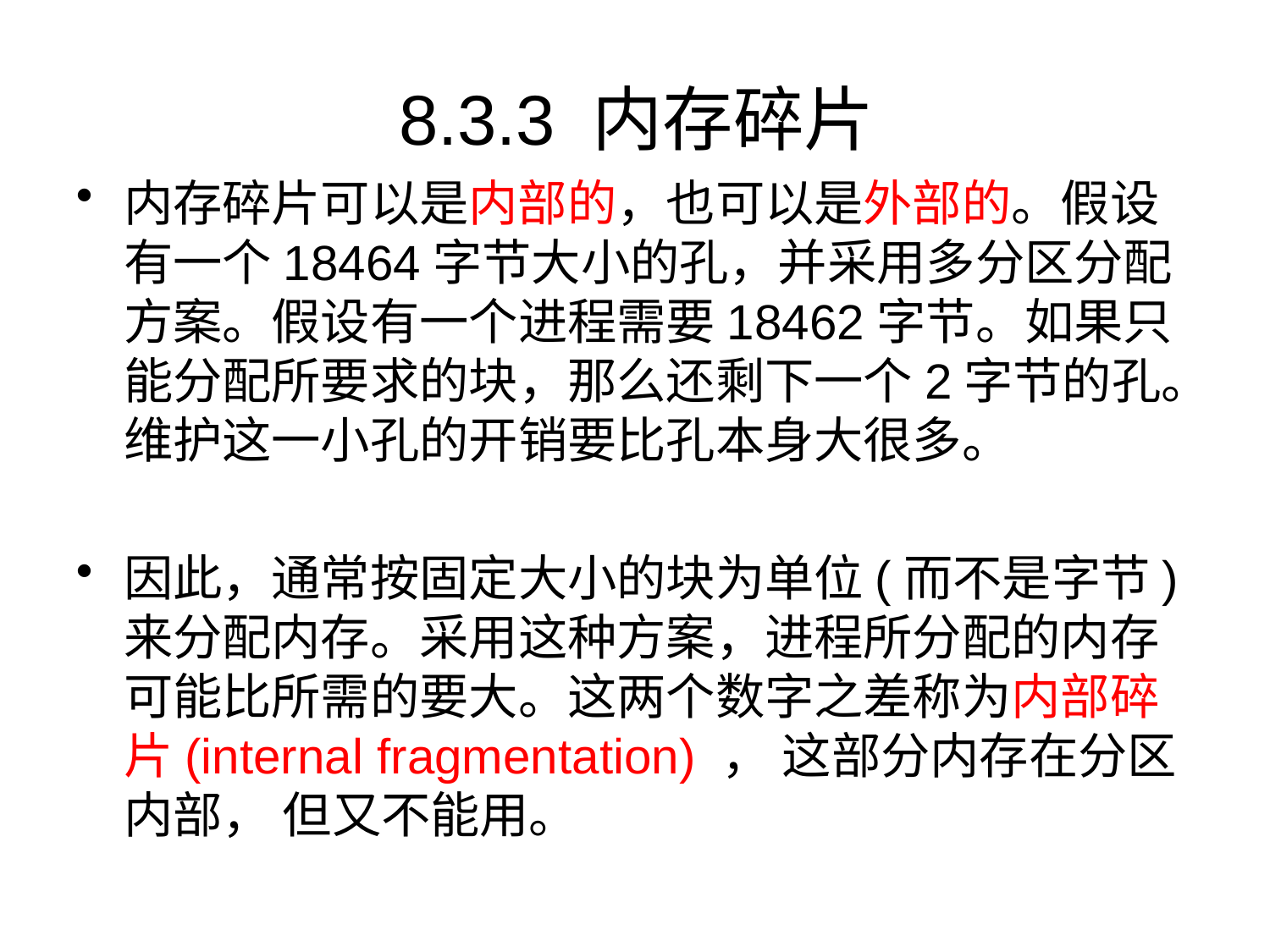

# 8.3.3 内存碎片
内存碎片可以是内部的，也可以是外部的。假设有一个18464字节大小的孔，并采用多分区分配方案。假设有一个进程需要18462字节。如果只能分配所要求的块，那么还剩下一个2字节的孔。维护这一小孔的开销要比孔本身大很多。

因此，通常按固定大小的块为单位(而不是字节)来分配内存。采用这种方案，进程所分配的内存可能比所需的要大。这两个数字之差称为内部碎片(internal fragmentation) ， 这部分内存在分区内部， 但又不能用。